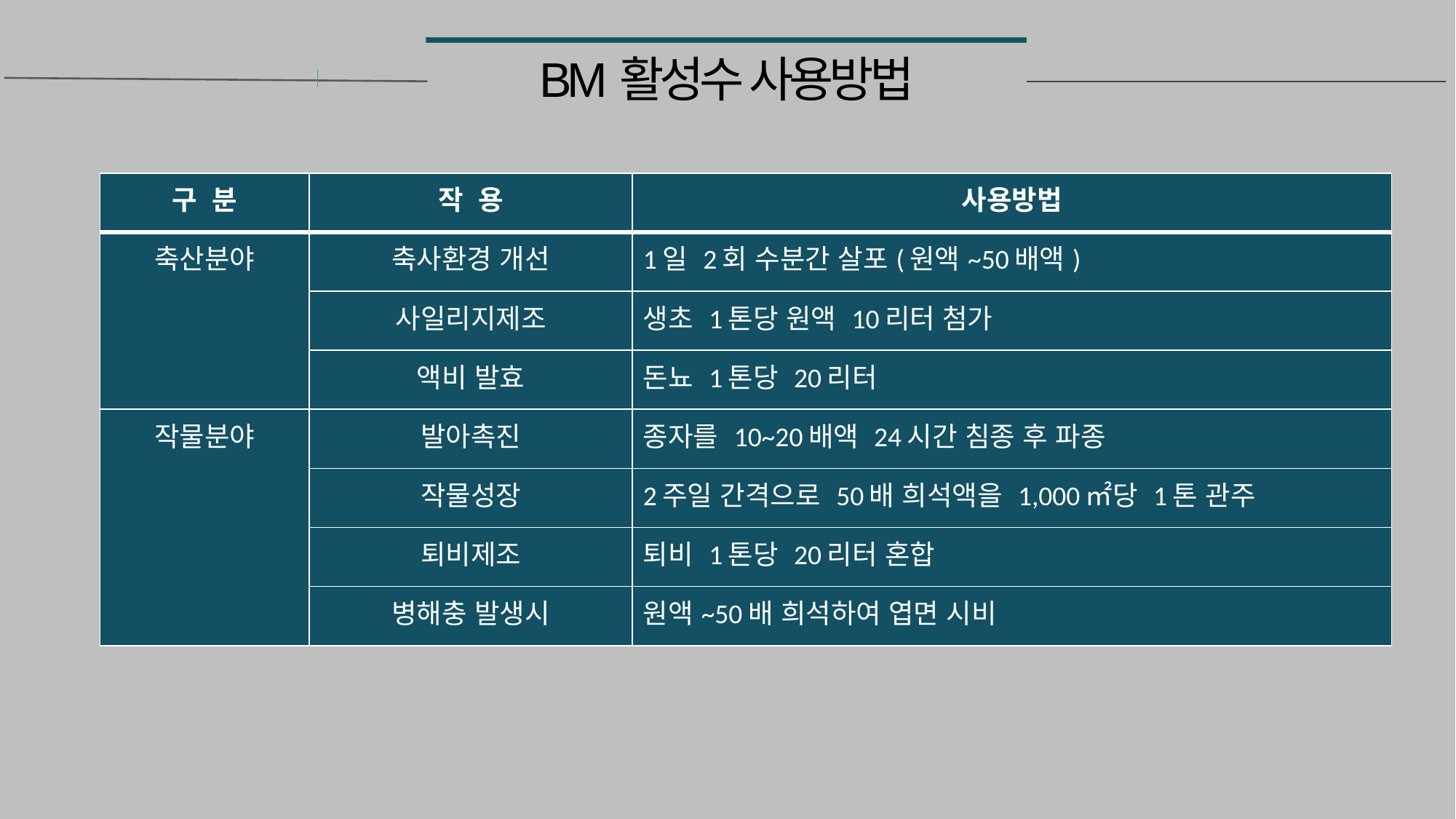

# BM활성수 사용방법
| 구 분 | 작 용 | 사용방법 |
| --- | --- | --- |
| 축산분야 | 축사환경 개선 | 1일 2회 수분간 살포(원액~50배액) |
|  | 사일리지제조 | 생초 1톤당 원액 10리터 첨가 |
|  | 액비 발효 | 돈뇨 1톤당 20리터 |
| 작물분야 | 발아촉진 | 종자를 10~20배액 24시간 침종 후 파종 |
|  | 작물성장 | 2주일 간격으로 50배 희석액을 1,000㎡당 1톤 관주 |
|  | 퇴비제조 | 퇴비 1톤당 20리터 혼합 |
|  | 병해충 발생시 | 원액~50배 희석하여 엽면 시비 |